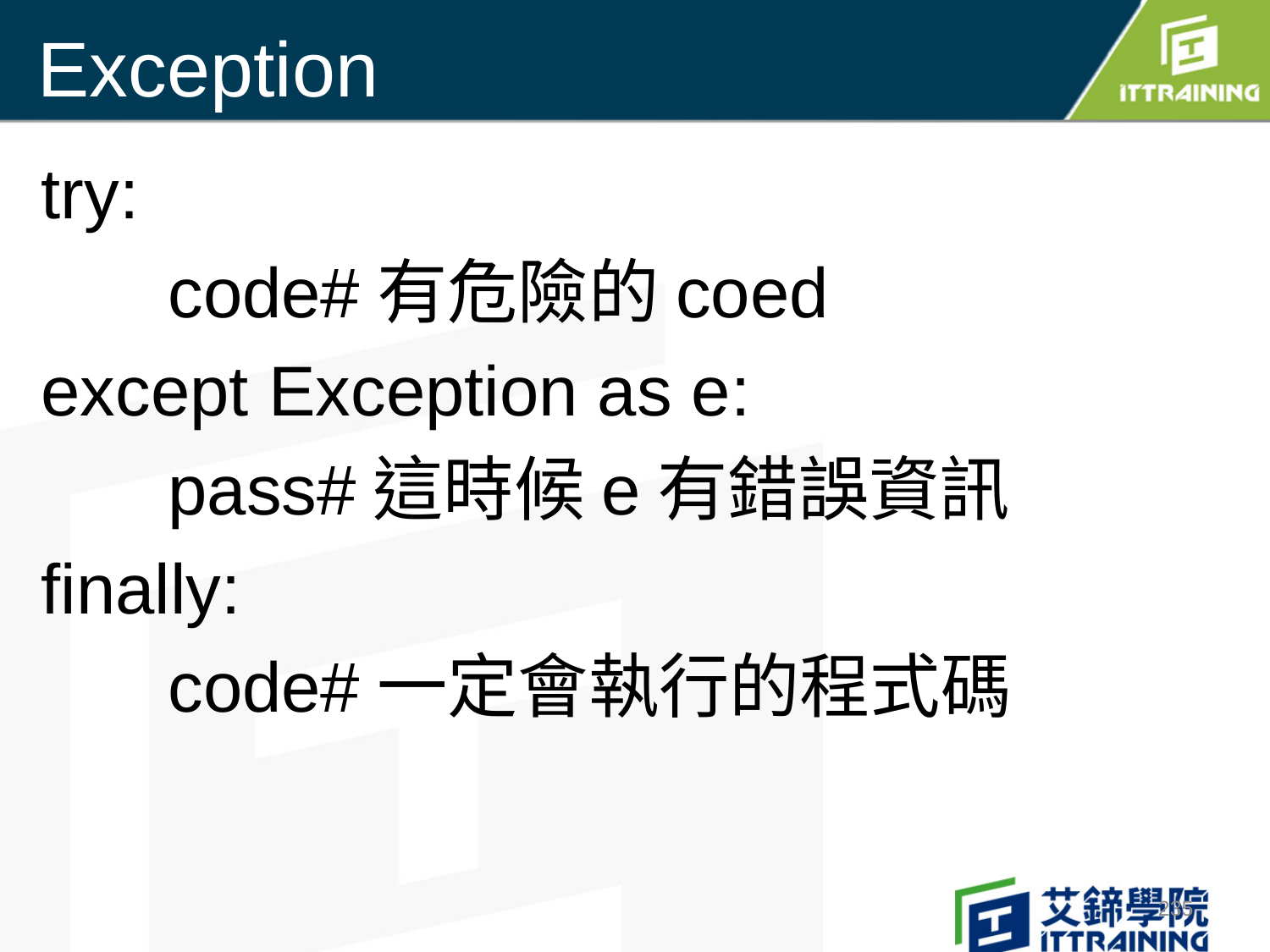

# Exception
try:
	code#有危險的coed
except Exception as e:
	pass#這時候e有錯誤資訊
finally:
	code#一定會執行的程式碼
235